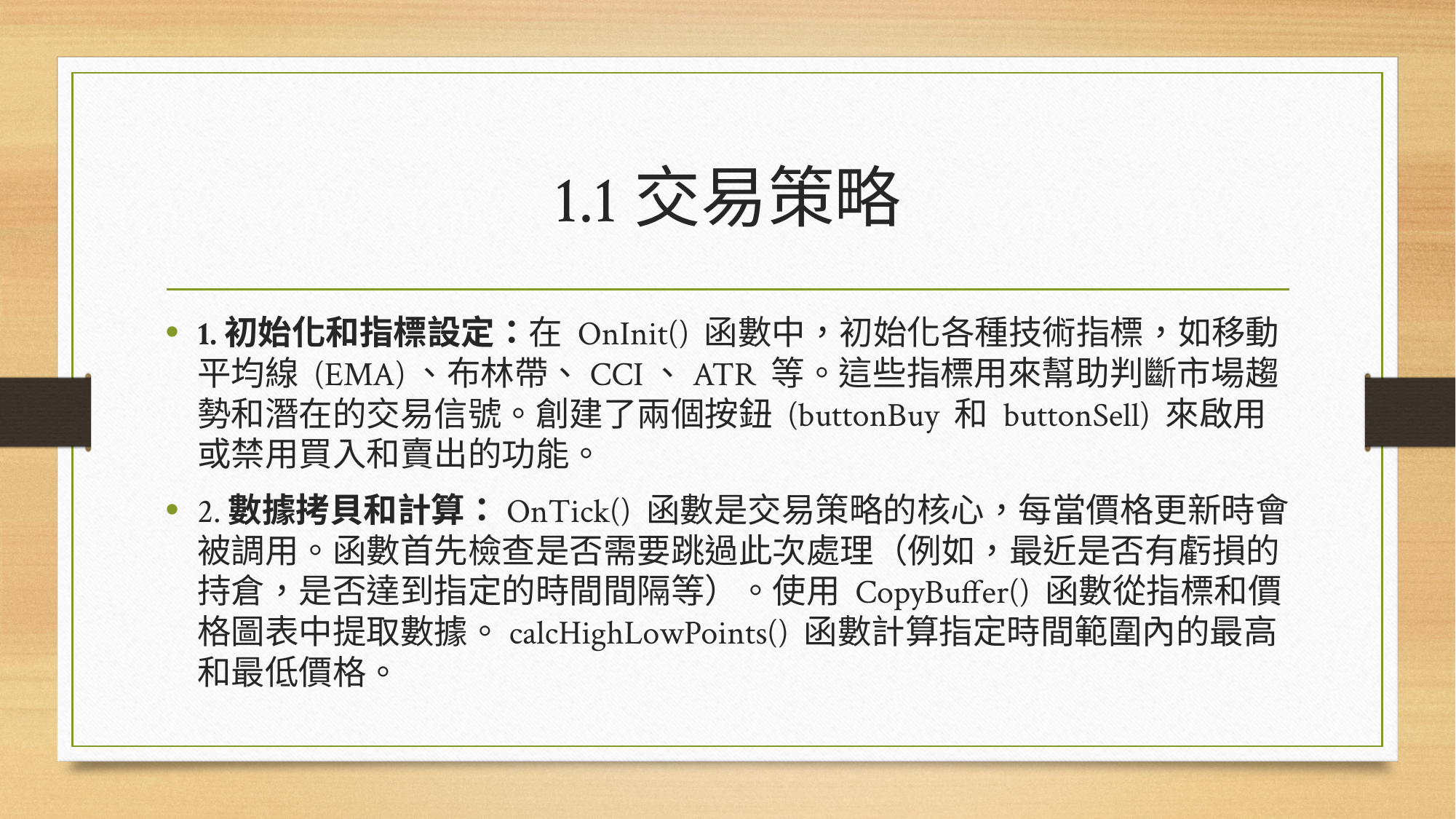

# 1.1交易策略
1.初始化和指標設定：在 OnInit() 函數中，初始化各種技術指標，如移動平均線 (EMA)、布林帶、CCI、ATR 等。這些指標用來幫助判斷市場趨勢和潛在的交易信號。創建了兩個按鈕 (buttonBuy 和 buttonSell) 來啟用或禁用買入和賣出的功能。
2.數據拷貝和計算：OnTick() 函數是交易策略的核心，每當價格更新時會被調用。函數首先檢查是否需要跳過此次處理（例如，最近是否有虧損的持倉，是否達到指定的時間間隔等）。使用 CopyBuffer() 函數從指標和價格圖表中提取數據。calcHighLowPoints() 函數計算指定時間範圍內的最高和最低價格。